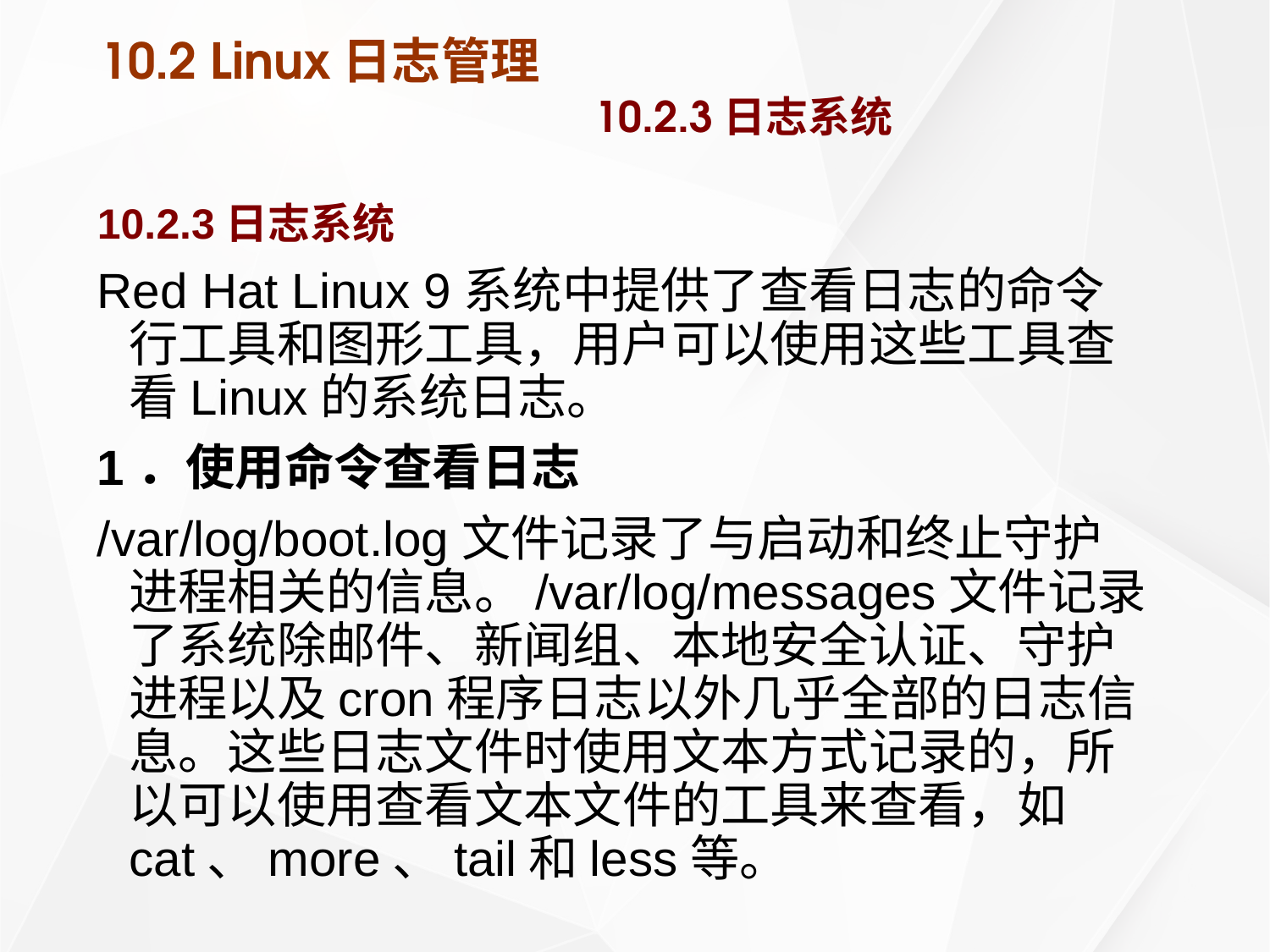

# 10.2 Linux日志管理 10.2.3日志系统
10.2.3日志系统
Red Hat Linux 9系统中提供了查看日志的命令行工具和图形工具，用户可以使用这些工具查看Linux的系统日志。
1．使用命令查看日志
/var/log/boot.log文件记录了与启动和终止守护进程相关的信息。/var/log/messages文件记录了系统除邮件、新闻组、本地安全认证、守护进程以及cron程序日志以外几乎全部的日志信息。这些日志文件时使用文本方式记录的，所以可以使用查看文本文件的工具来查看，如cat、more、tail和less等。